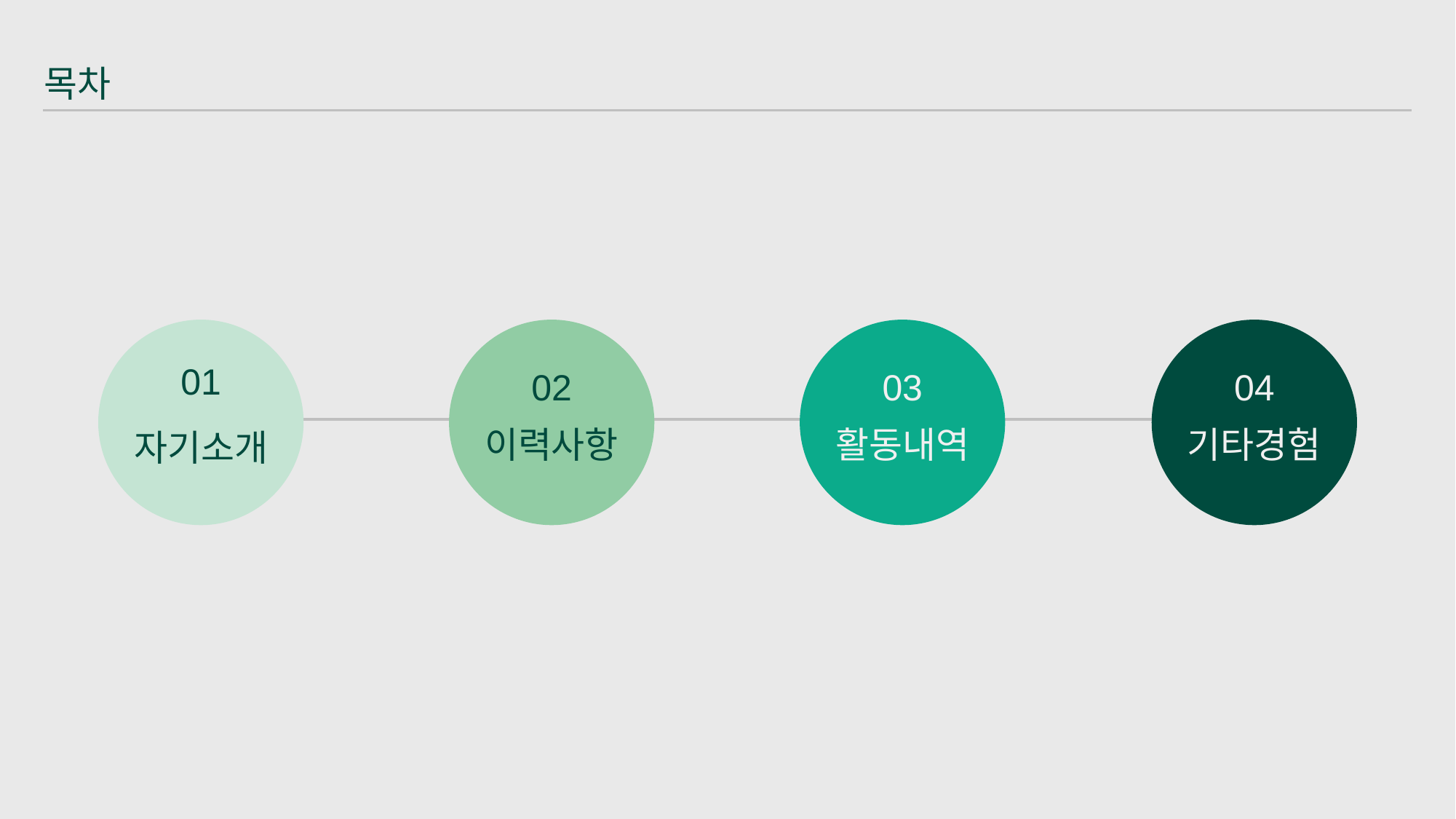

목차

02
이력사항

03
활동내역

04
기타경험
01
자기소개